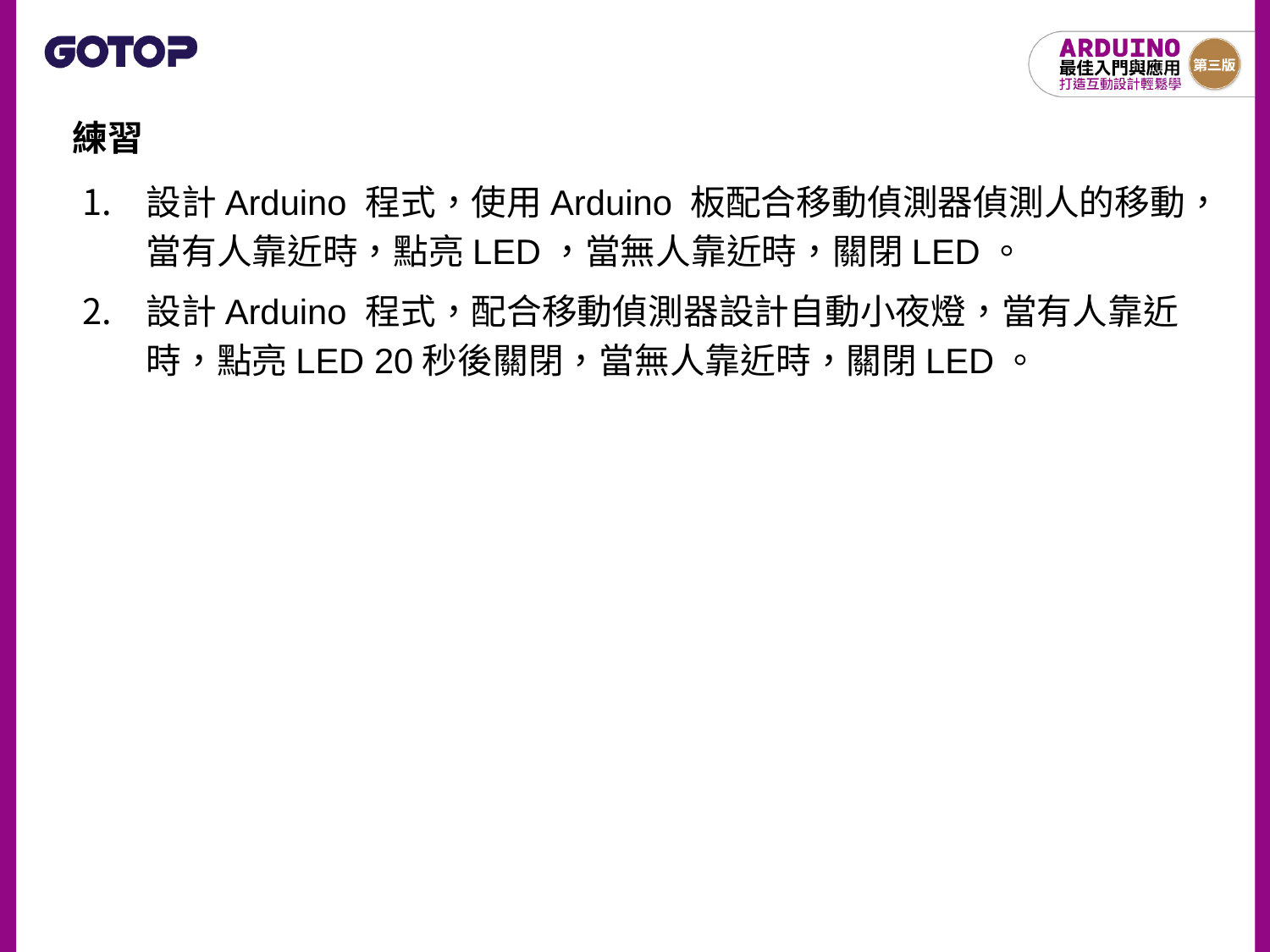

練習
設計Arduino 程式，使用Arduino 板配合移動偵測器偵測人的移動，當有人靠近時，點亮LED，當無人靠近時，關閉LED。
設計Arduino 程式，配合移動偵測器設計自動小夜燈，當有人靠近時，點亮LED 20秒後關閉，當無人靠近時，關閉LED。